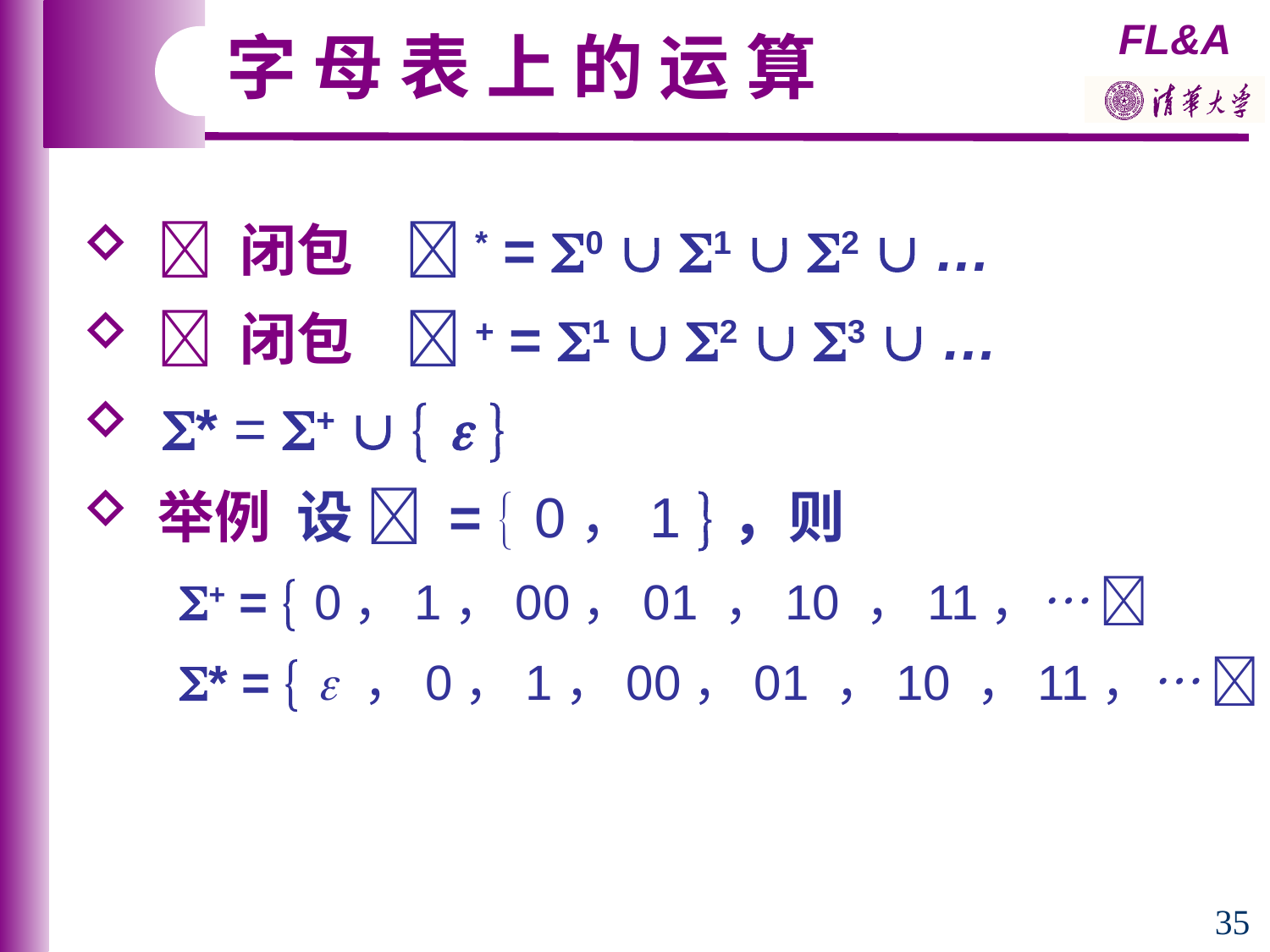

字 母 表 上 的 运 算
  ∗ 闭包    Σ* = Σ0 ∪ Σ1 ∪ Σ2 ∪ …

  + 闭包    Σ+ = Σ1 ∪ Σ2 ∪ Σ3 ∪ …

  Σ* = Σ+ ∪ { ε }

 举例  设 Σ = { 0，1 }，则

     Σ+ = { 0，1，00，01 ，10 ，11，… }

     Σ* = { ε ，0，1，00，01 ，10 ，11，… }
35